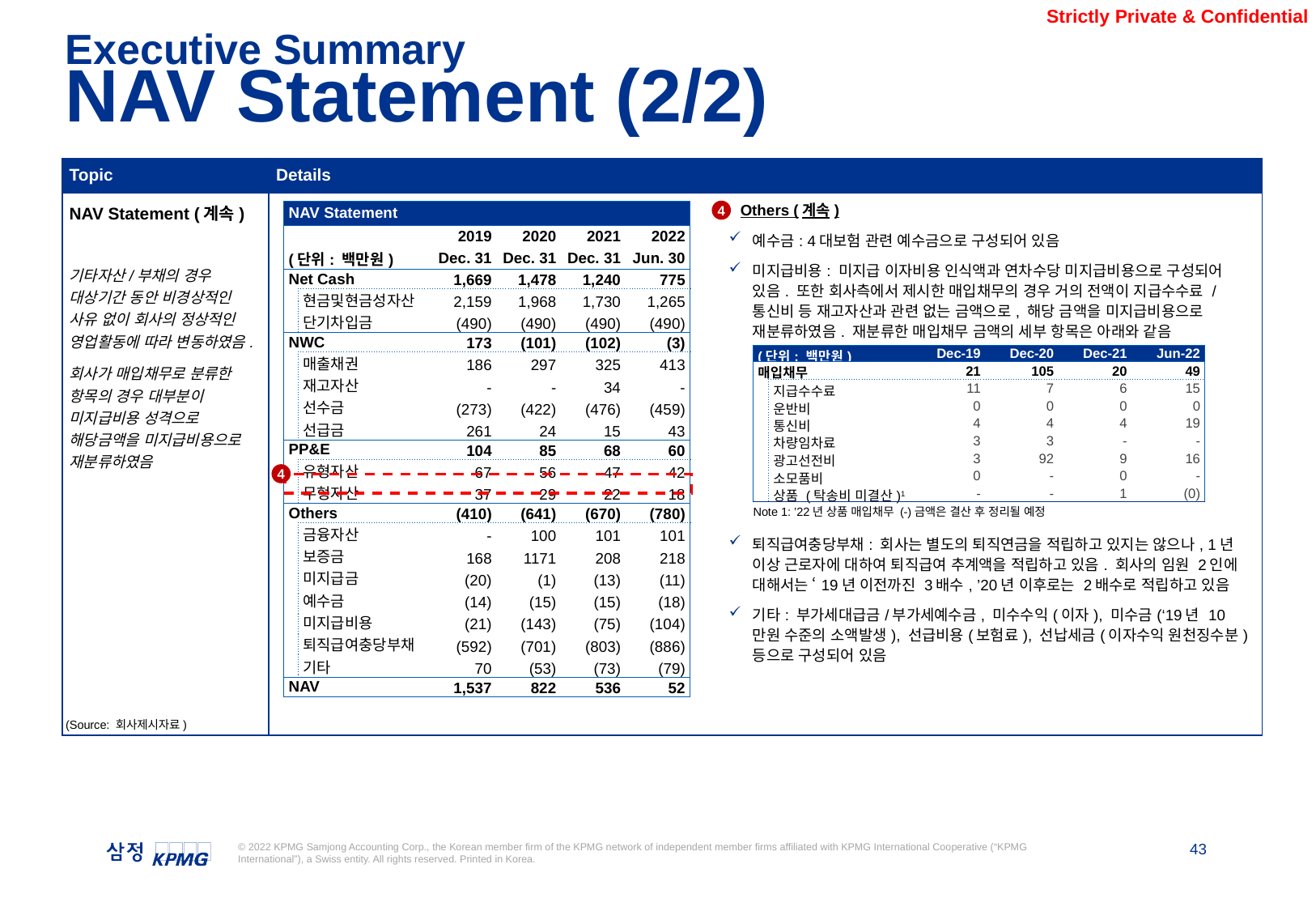

Executive Summary
NAV Statement (2/2)
| Topic | Details |
| --- | --- |
| NAV Statement (계속) 기타자산/부채의 경우 대상기간 동안 비경상적인 사유 없이 회사의 정상적인 영업활동에 따라 변동하였음. 회사가 매입채무로 분류한 항목의 경우 대부분이 미지급비용 성격으로 해당금액을 미지급비용으로 재분류하였음 | Others (계속) 예수금: 4대보험 관련 예수금으로 구성되어 있음 미지급비용: 미지급 이자비용 인식액과 연차수당 미지급비용으로 구성되어 있음. 또한 회사측에서 제시한 매입채무의 경우 거의 전액이 지급수수료 / 통신비 등 재고자산과 관련 없는 금액으로, 해당 금액을 미지급비용으로 재분류하였음. 재분류한 매입채무 금액의 세부 항목은 아래와 같음 퇴직급여충당부채: 회사는 별도의 퇴직연금을 적립하고 있지는 않으나, 1년 이상 근로자에 대하여 퇴직급여 추계액을 적립하고 있음. 회사의 임원 2인에 대해서는 ‘19년 이전까진 3배수, ’20년 이후로는 2배수로 적립하고 있음 기타: 부가세대급금/부가세예수금, 미수수익(이자), 미수금(‘19년 10만원 수준의 소액발생), 선급비용(보험료), 선납세금(이자수익 원천징수분) 등으로 구성되어 있음 |
4
| NAV Statement |  |  |  |  |  |
| --- | --- | --- | --- | --- | --- |
|  |  | 2019 | 2020 | 2021 | 2022 |
| (단위: 백만원) |  | Dec. 31 | Dec. 31 | Dec. 31 | Jun. 30 |
| Net Cash |  | 1,669 | 1,478 | 1,240 | 775 |
|  | 현금및현금성자산 | 2,159 | 1,968 | 1,730 | 1,265 |
|  | 단기차입금 | (490) | (490) | (490) | (490) |
| NWC |  | 173 | (101) | (102) | (3) |
|  | 매출채권 | 186 | 297 | 325 | 413 |
|  | 재고자산 | - | - | 34 | - |
|  | 선수금 | (273) | (422) | (476) | (459) |
|  | 선급금 | 261 | 24 | 15 | 43 |
| PP&E |  | 104 | 85 | 68 | 60 |
|  | 유형자산 | 67 | 56 | 47 | 42 |
|  | 무형자산 | 37 | 29 | 22 | 18 |
| Others |  | (410) | (641) | (670) | (780) |
|  | 금융자산 | - | 100 | 101 | 101 |
|  | 보증금 | 168 | 1171 | 208 | 218 |
|  | 미지급금 | (20) | (1) | (13) | (11) |
|  | 예수금 | (14) | (15) | (15) | (18) |
|  | 미지급비용 | (21) | (143) | (75) | (104) |
|  | 퇴직급여충당부채 | (592) | (701) | (803) | (886) |
|  | 기타 | 70 | (53) | (73) | (79) |
| NAV |  | 1,537 | 822 | 536 | 52 |
| (단위: 백만원) |  | Dec-19 | Dec-20 | Dec-21 | Jun-22 |
| --- | --- | --- | --- | --- | --- |
| 매입채무 |  | 21 | 105 | 20 | 49 |
|  | 지급수수료 | 11 | 7 | 6 | 15 |
|  | 운반비 | 0 | 0 | 0 | 0 |
|  | 통신비 | 4 | 4 | 4 | 19 |
|  | 차량임차료 | 3 | 3 | - | - |
|  | 광고선전비 | 3 | 92 | 9 | 16 |
|  | 소모품비 | 0 | - | 0 | - |
|  | 상품 (탁송비 미결산)1 | - | - | 1 | (0) |
4

Note 1: ’22년 상품 매입채무 (-)금액은 결산 후 정리될 예정
(Source: 회사제시자료)